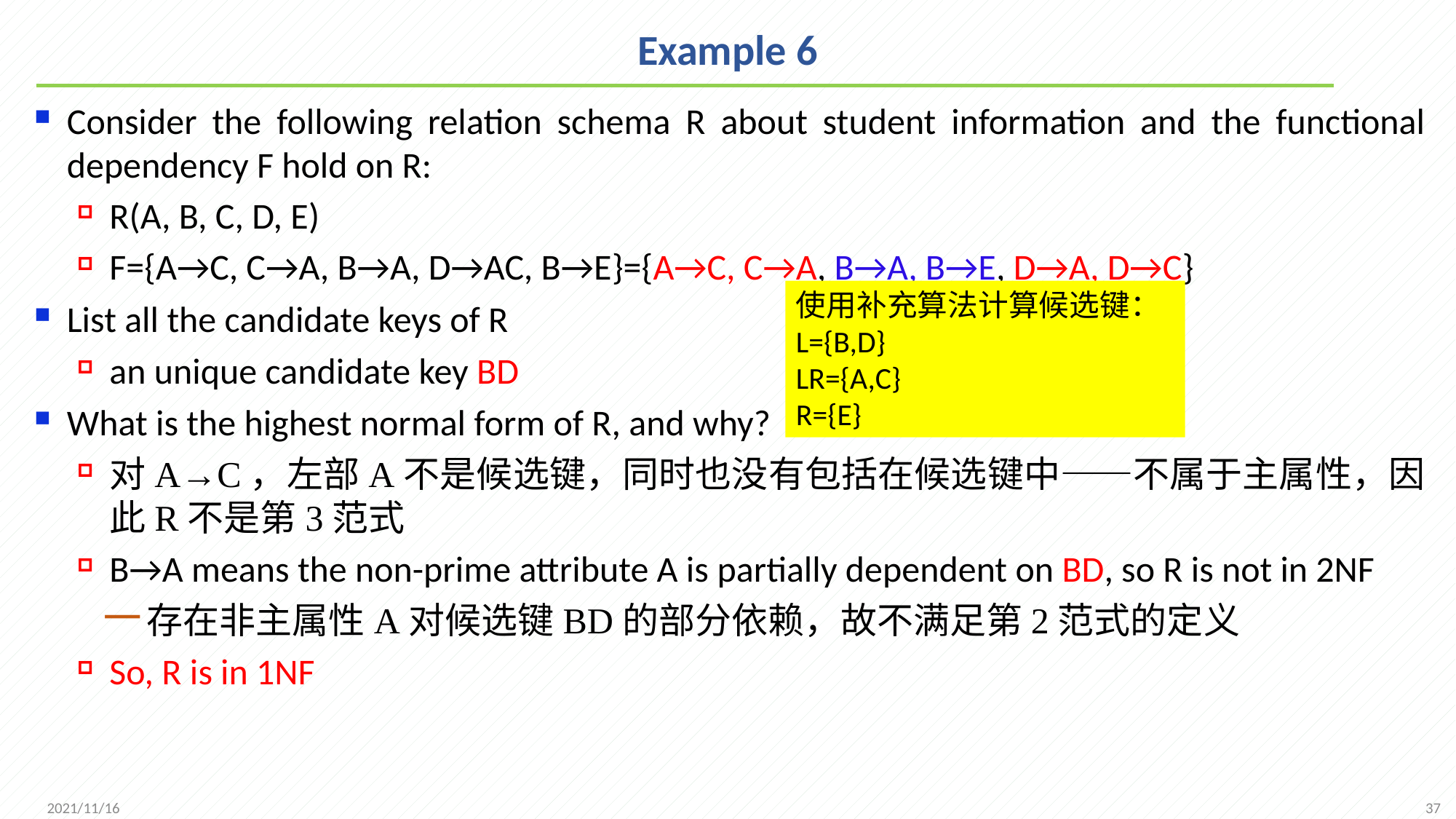

# Example 6
Consider the following relation schema R about student information and the functional dependency F hold on R:
R(A, B, C, D, E)
F={A→C, C→A, B→A, D→AC, B→E}={A→C, C→A, B→A, B→E, D→A, D→C}
List all the candidate keys of R
an unique candidate key BD
What is the highest normal form of R, and why?
对A→C，左部A不是候选键，同时也没有包括在候选键中——不属于主属性，因此R不是第3范式
B→A means the non-prime attribute A is partially dependent on BD, so R is not in 2NF
存在非主属性A对候选键BD的部分依赖，故不满足第2范式的定义
So, R is in 1NF

使用补充算法计算候选键：
L={B,D}
LR={A,C}
R={E}
37
2021/11/16